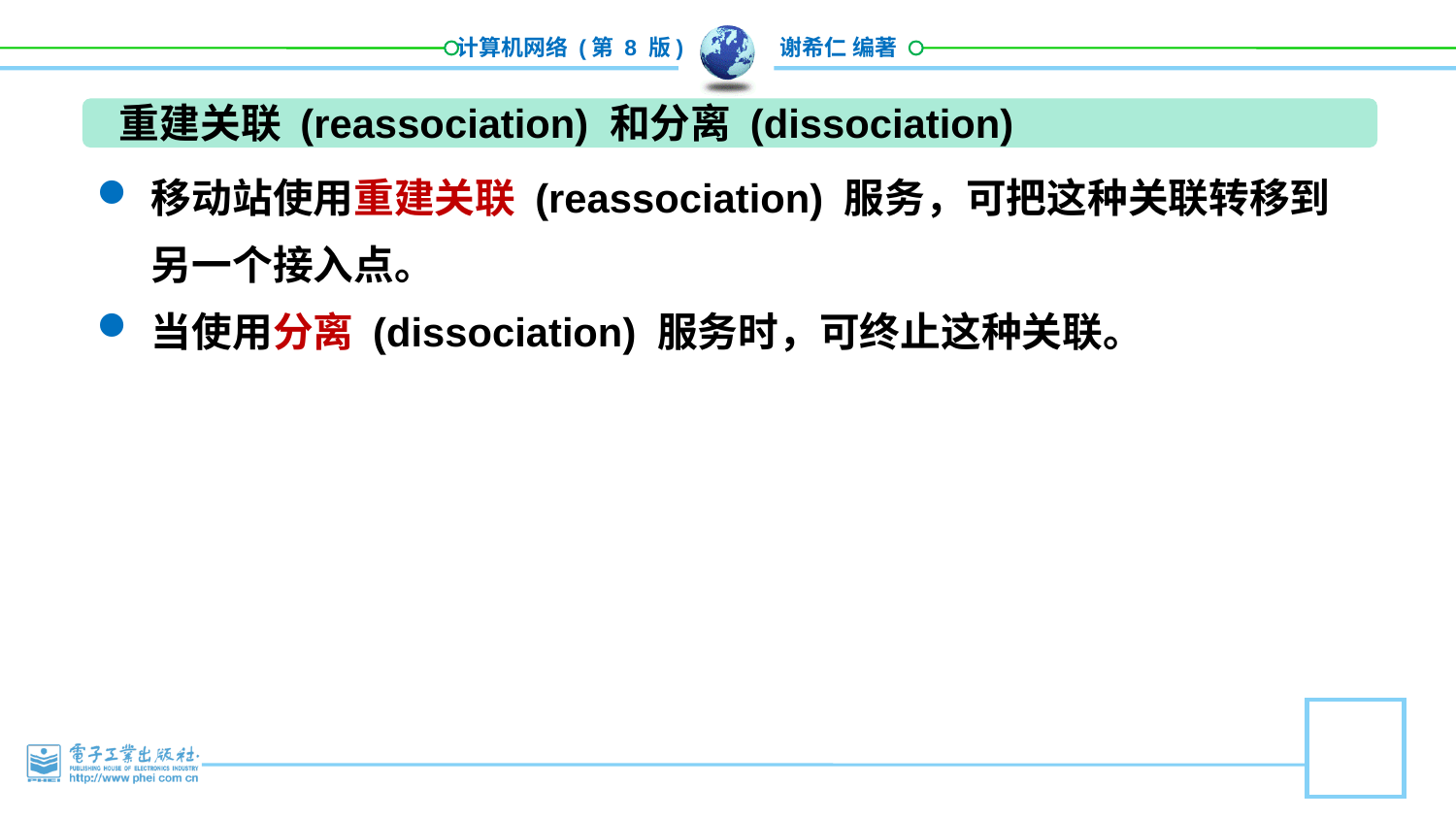

重建关联 (reassociation) 和分离 (dissociation)

移动站使用重建关联 (reassociation) 服务，可把这种关联转移到另一个接入点。
当使用分离 (dissociation) 服务时，可终止这种关联。